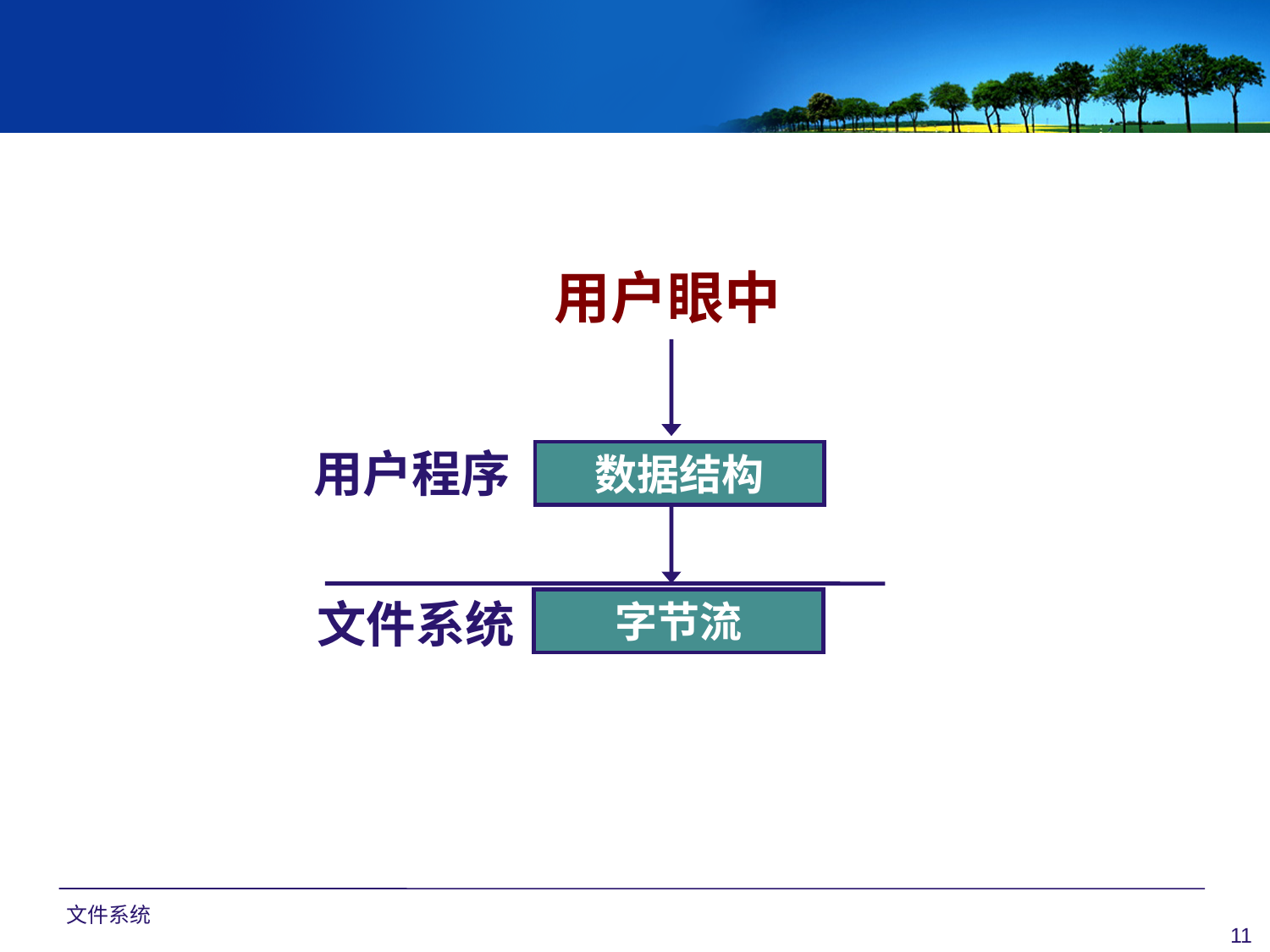

用户眼中

用户程序
数据结构

文件系统
字节流
文件系统
11